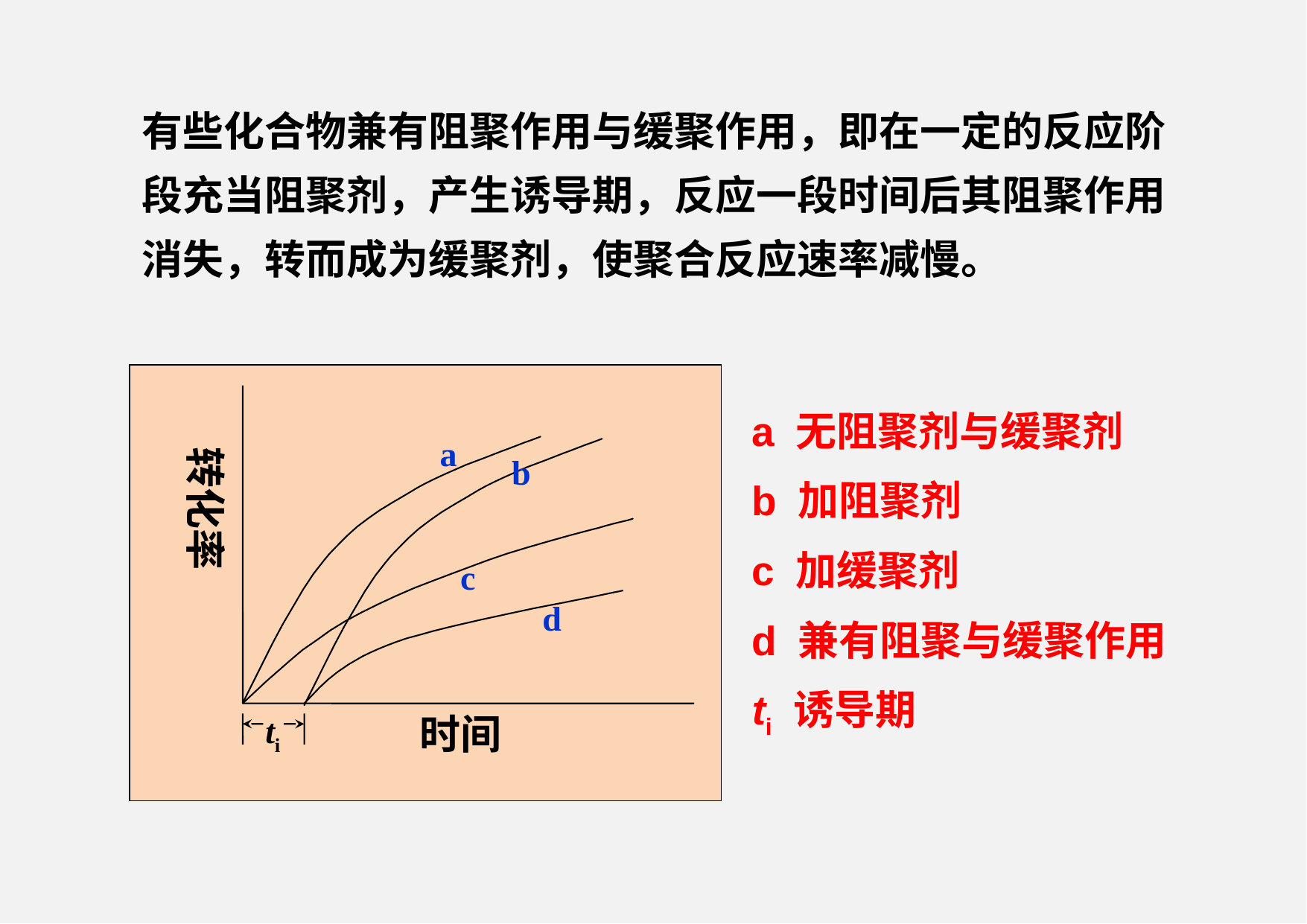

有些化合物兼有阻聚作用与缓聚作用，即在一定的反应阶段充当阻聚剂，产生诱导期，反应一段时间后其阻聚作用消失，转而成为缓聚剂，使聚合反应速率减慢。

a

转化率
b

c

d
时间

ti

a 无阻聚剂与缓聚剂
b 加阻聚剂
c 加缓聚剂
d 兼有阻聚与缓聚作用
ti 诱导期